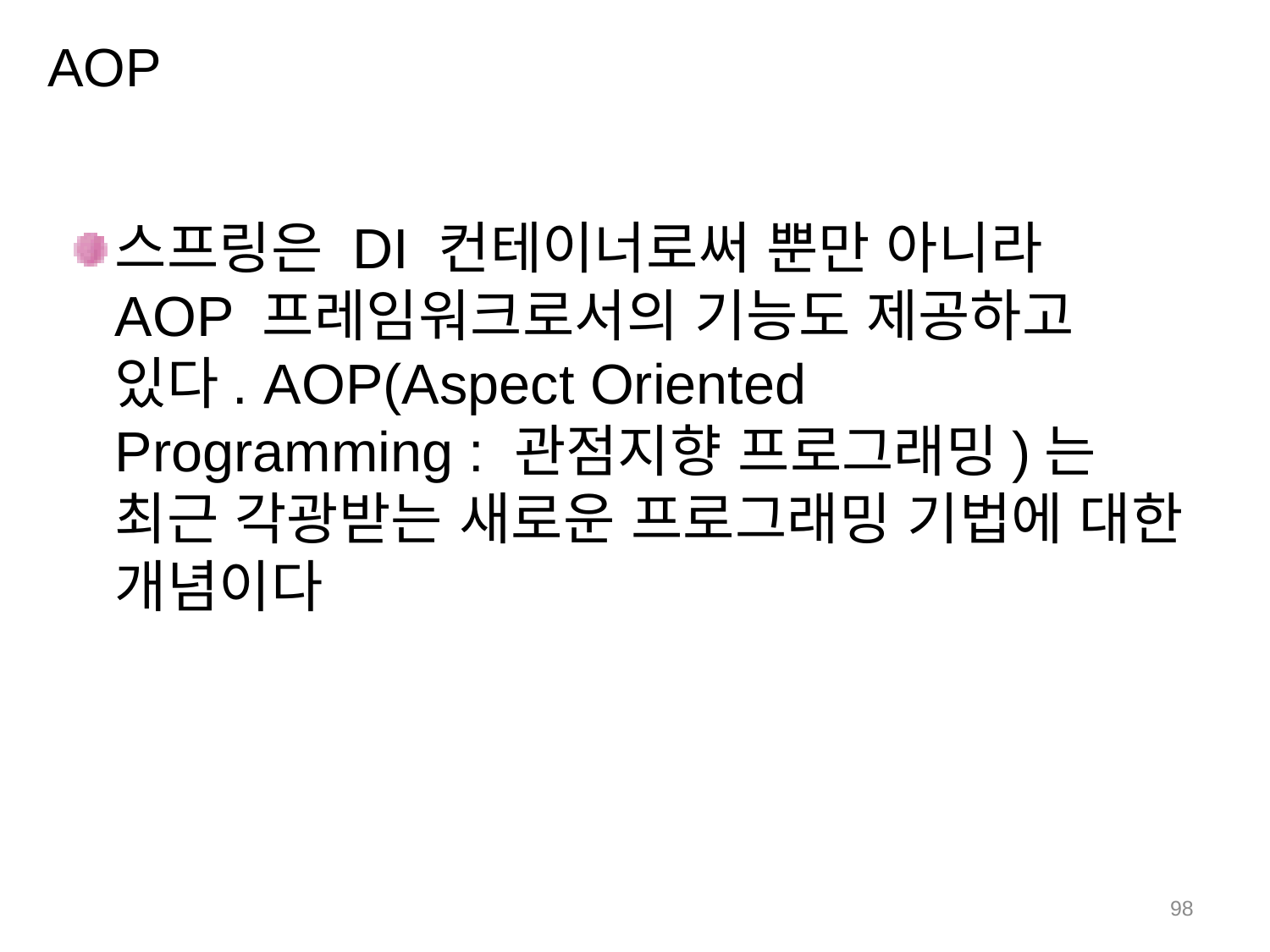

# AOP
스프링은 DI 컨테이너로써 뿐만 아니라 AOP 프레임워크로서의 기능도 제공하고 있다. AOP(Aspect Oriented Programming : 관점지향 프로그래밍)는 최근 각광받는 새로운 프로그래밍 기법에 대한 개념이다
98